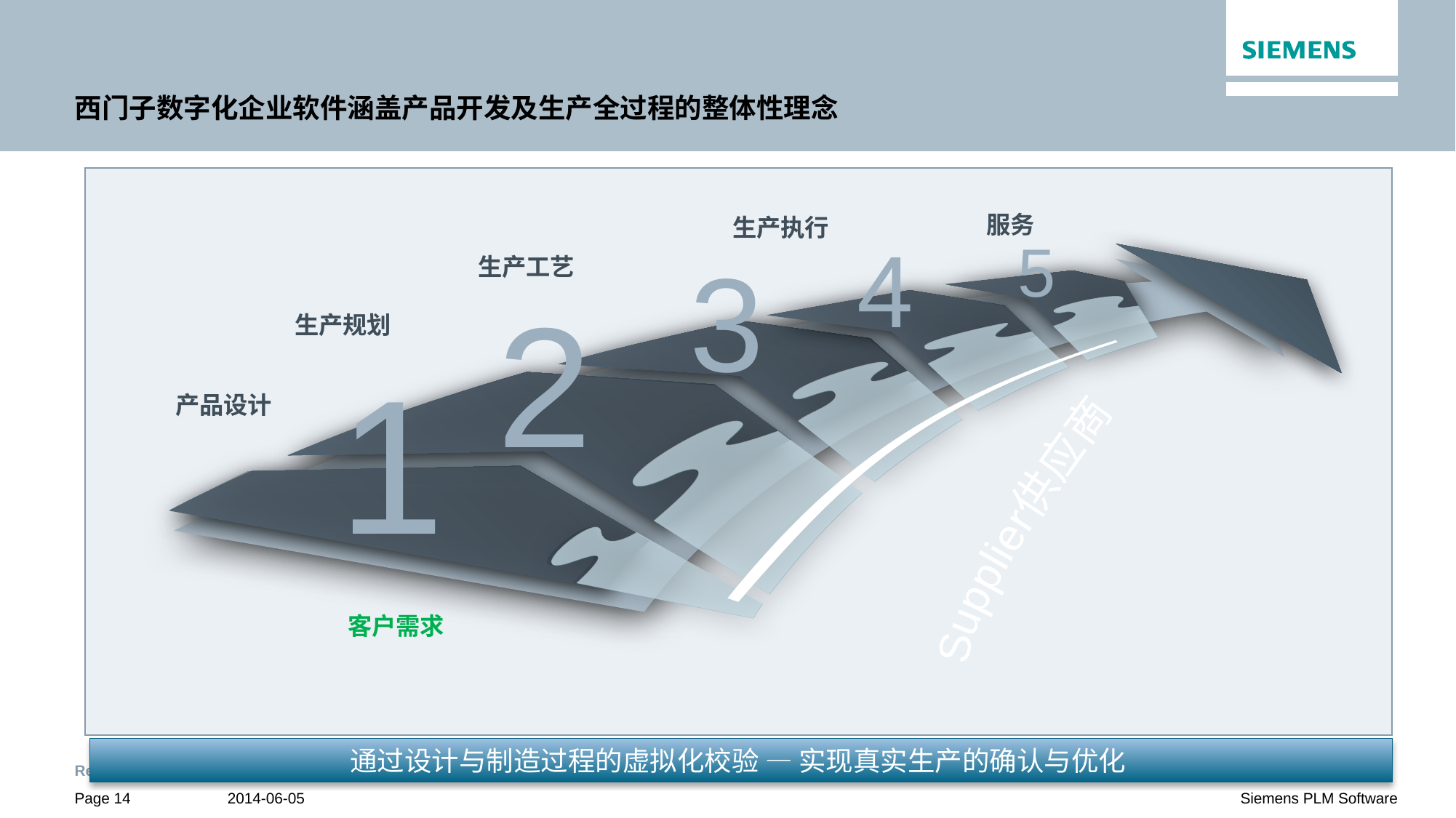

# 西门子数字化企业软件涵盖产品开发及生产全过程的整体性理念

服务
4
生产执行
5
3

生产工艺
2

生产规划
1

Supplier
供应商
产品设计

客户需求
通过设计与制造过程的虚拟化校验 — 实现真实生产的确认与优化